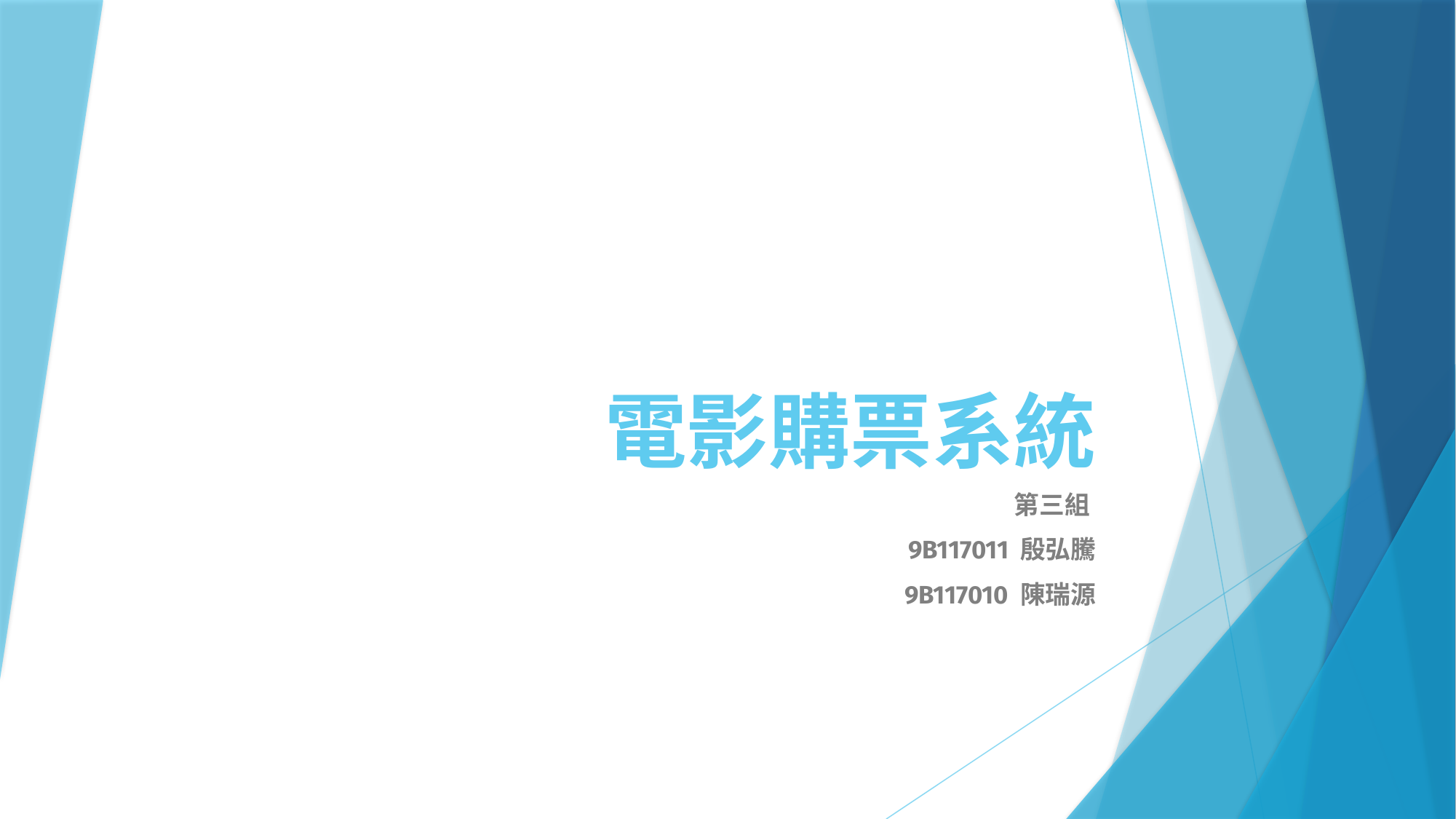

# 電影購票系統
第三組
9B117011 殷弘騰
9B117010 陳瑞源